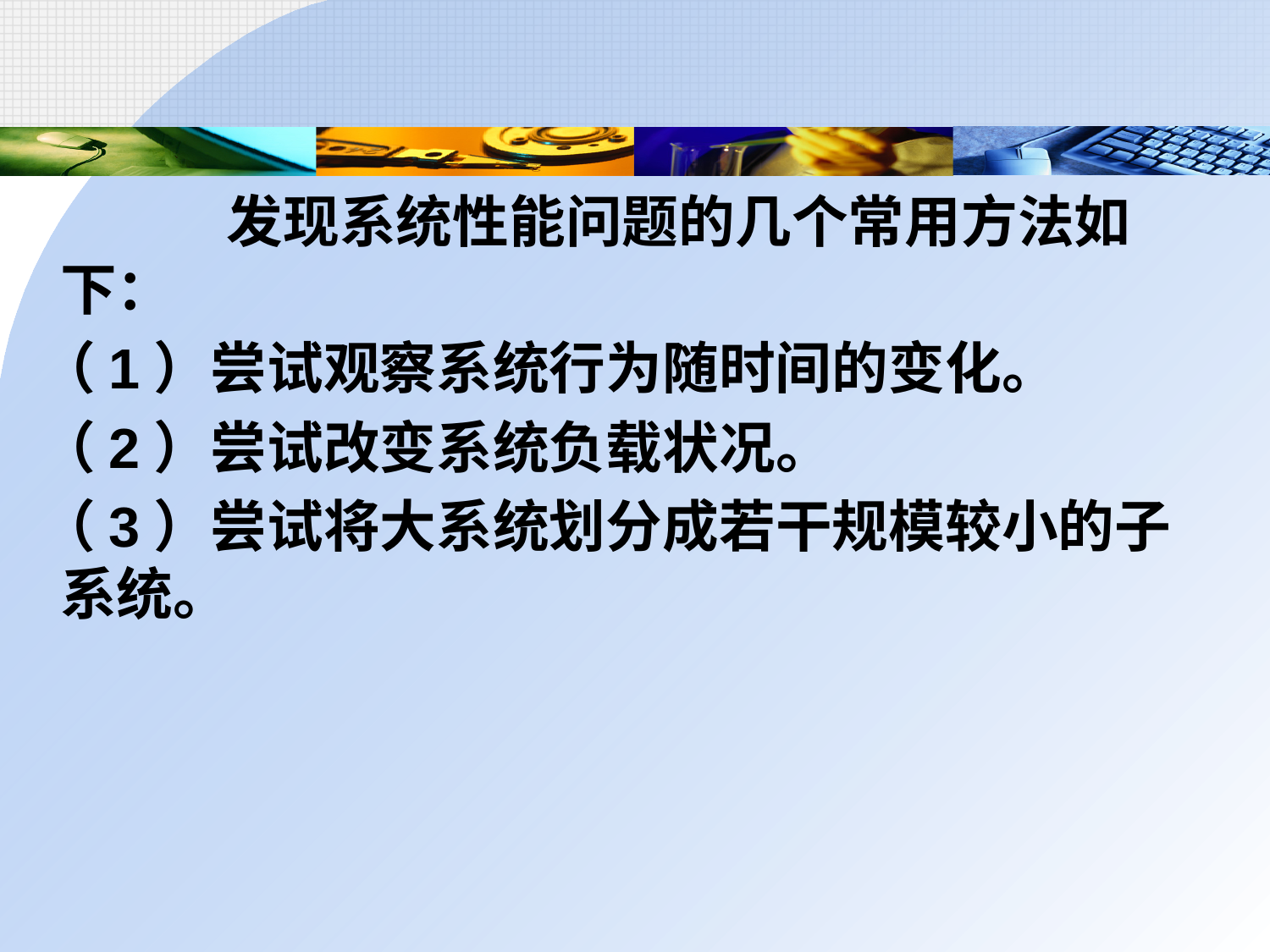

发现系统性能问题的几个常用方法如下：
 （1）尝试观察系统行为随时间的变化。
 （2）尝试改变系统负载状况。
 （3）尝试将大系统划分成若干规模较小的子系统。